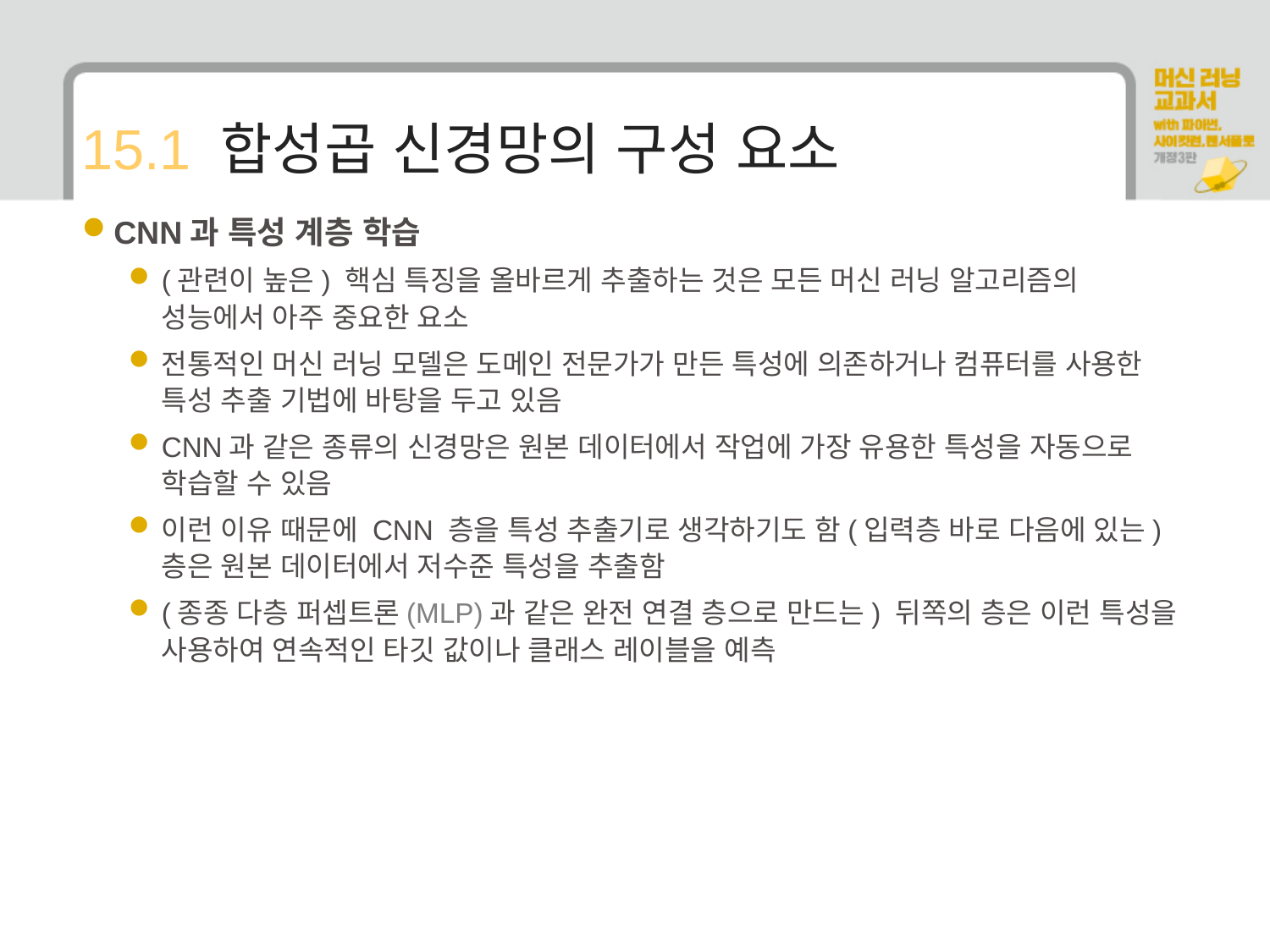

# 15.1 합성곱 신경망의 구성 요소
CNN과 특성 계층 학습
(관련이 높은) 핵심 특징을 올바르게 추출하는 것은 모든 머신 러닝 알고리즘의 성능에서 아주 중요한 요소
전통적인 머신 러닝 모델은 도메인 전문가가 만든 특성에 의존하거나 컴퓨터를 사용한 특성 추출 기법에 바탕을 두고 있음
CNN과 같은 종류의 신경망은 원본 데이터에서 작업에 가장 유용한 특성을 자동으로 학습할 수 있음
이런 이유 때문에 CNN 층을 특성 추출기로 생각하기도 함(입력층 바로 다음에 있는) 층은 원본 데이터에서 저수준 특성을 추출함
(종종 다층 퍼셉트론(MLP)과 같은 완전 연결 층으로 만드는) 뒤쪽의 층은 이런 특성을 사용하여 연속적인 타깃 값이나 클래스 레이블을 예측